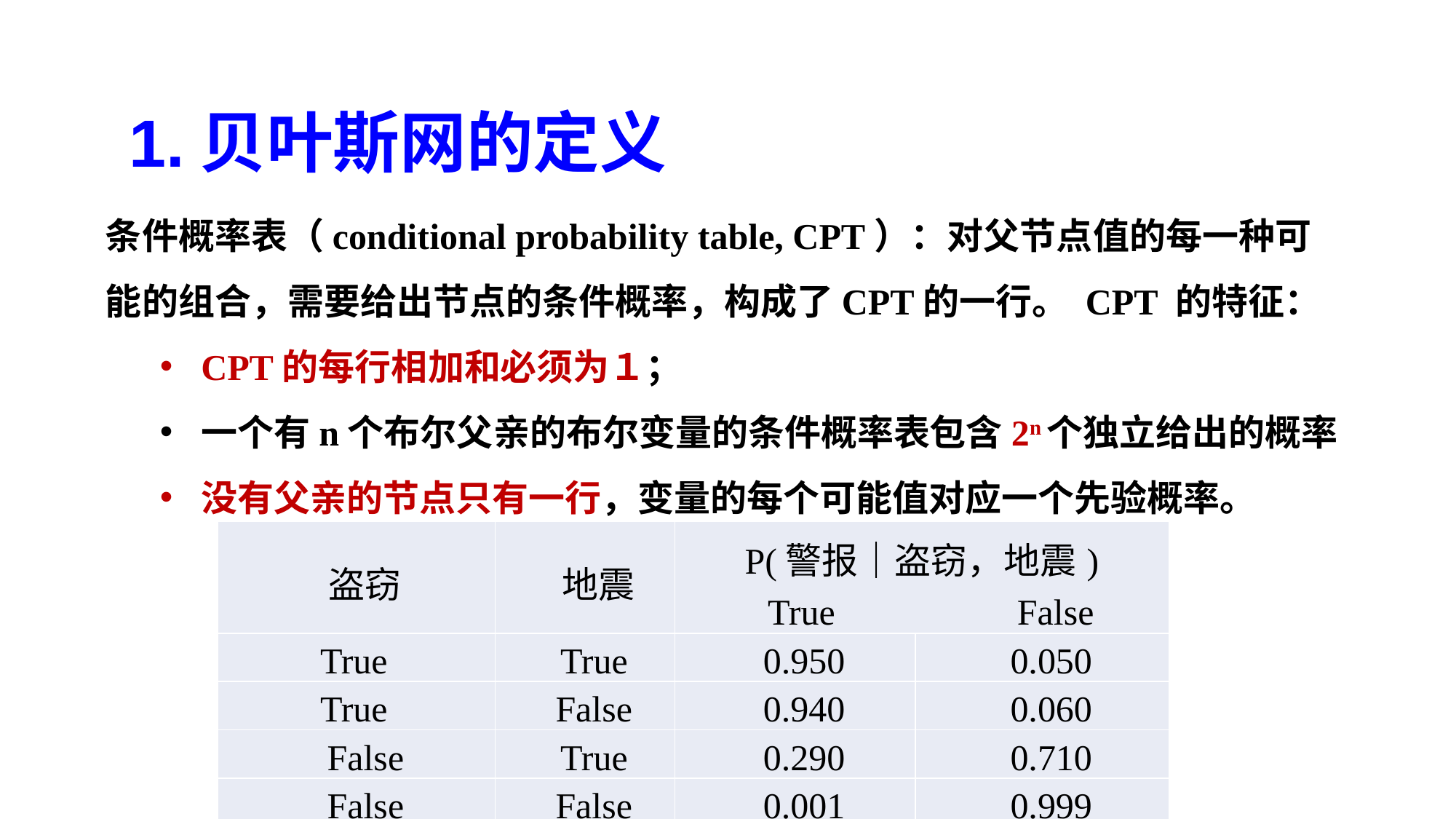

1.贝叶斯网的定义
条件概率表（conditional probability table, CPT）：对父节点值的每一种可能的组合，需要给出节点的条件概率，构成了CPT的一行。 CPT 的特征：
CPT的每行相加和必须为１；
一个有n个布尔父亲的布尔变量的条件概率表包含2n个独立给出的概率
没有父亲的节点只有一行，变量的每个可能值对应一个先验概率。
| 盗窃 | 地震 | P(警报｜盗窃，地震) True False |  |
| --- | --- | --- | --- |
| True | True | 0.950 | 0.050 |
| True | False | 0.940 | 0.060 |
| False | True | 0.290 | 0.710 |
| False | False | 0.001 | 0.999 |